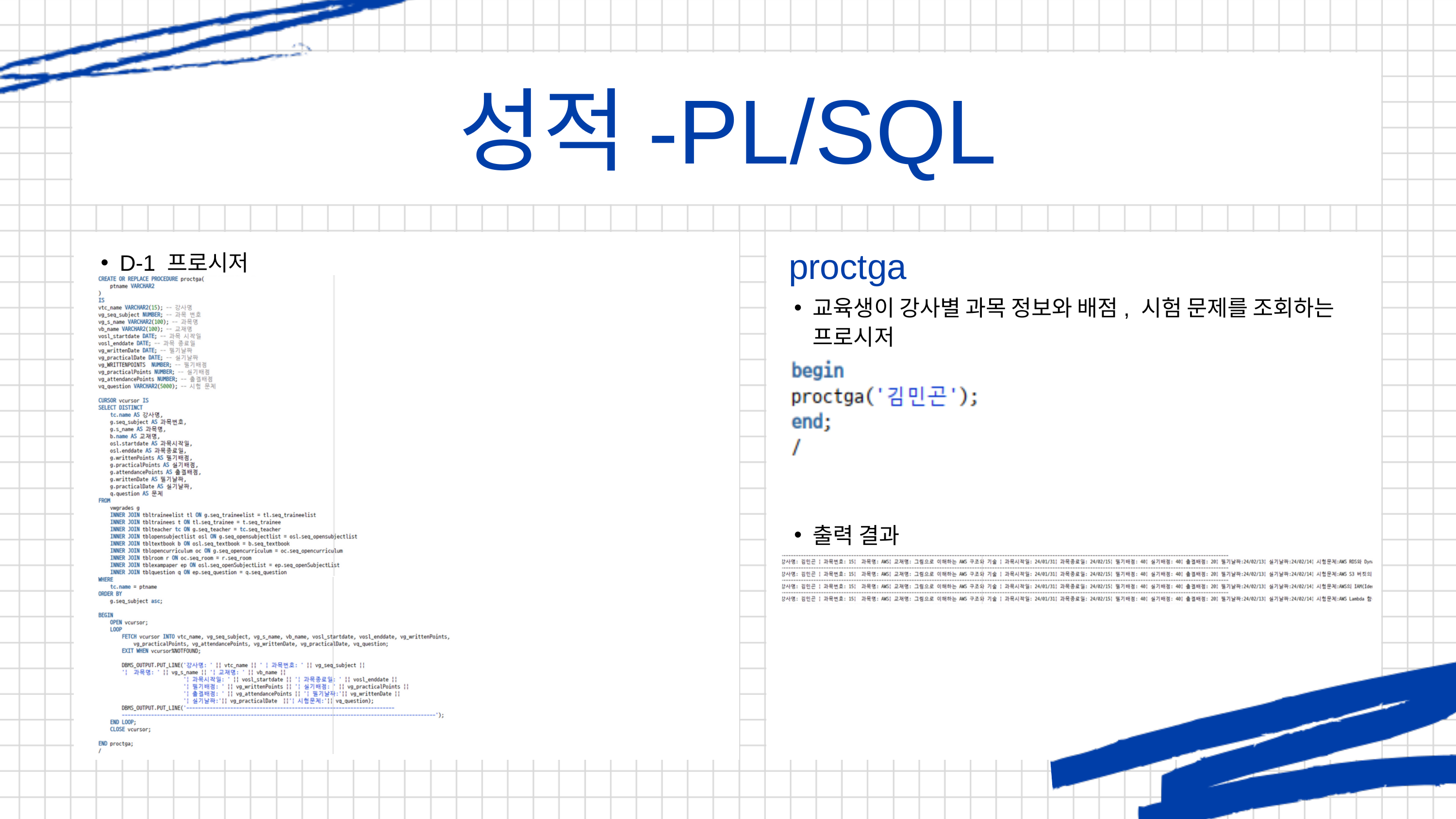

성적-PL/SQL

proctga
B-5
D-1 프로시저

교육생이 강사별 과목 정보와 배점, 시험 문제를 조회하는 프로시저

출력 결과